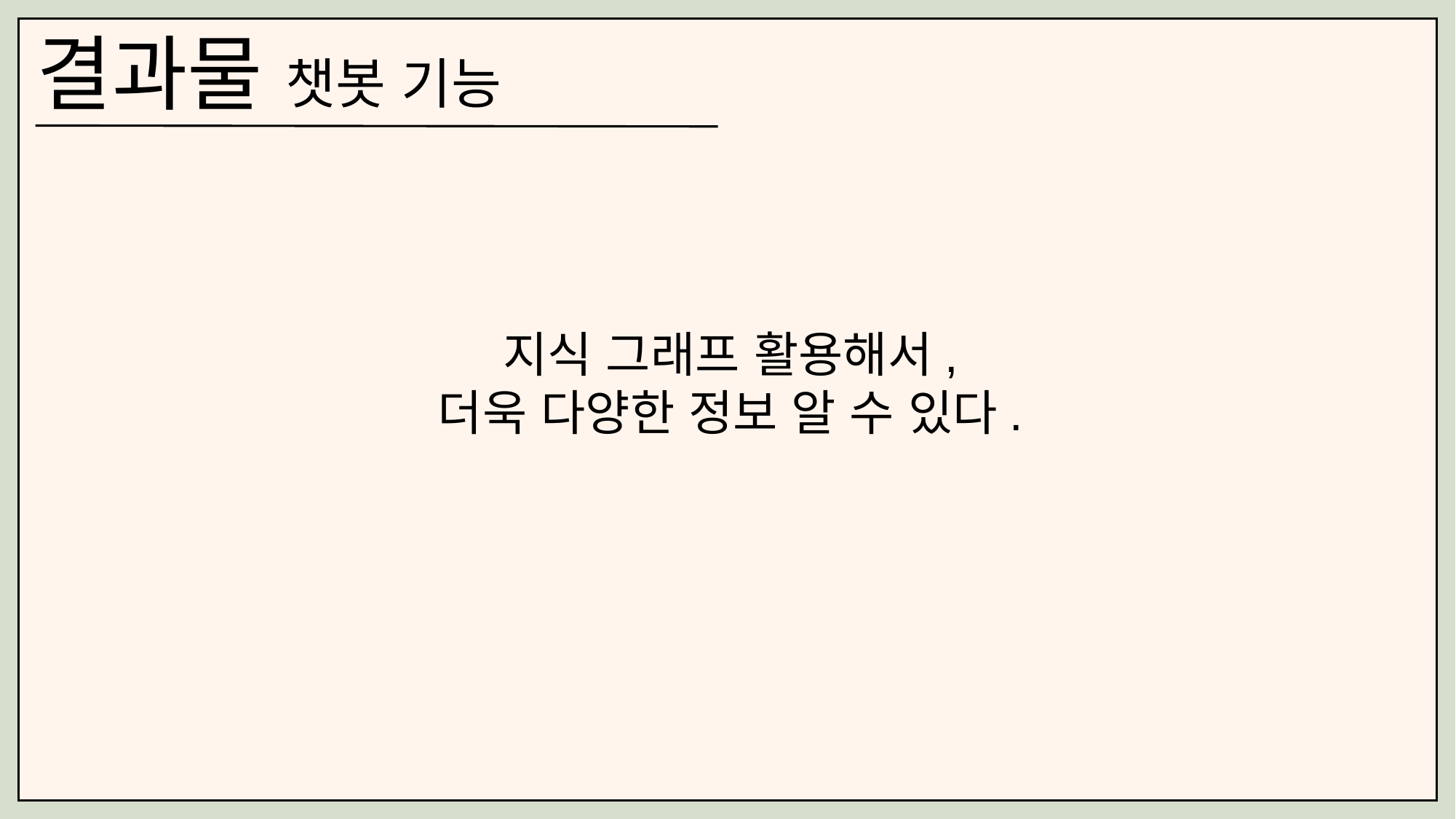

결과물 챗봇 기능

지식 그래프 활용해서,
더욱 다양한 정보 알 수 있다.